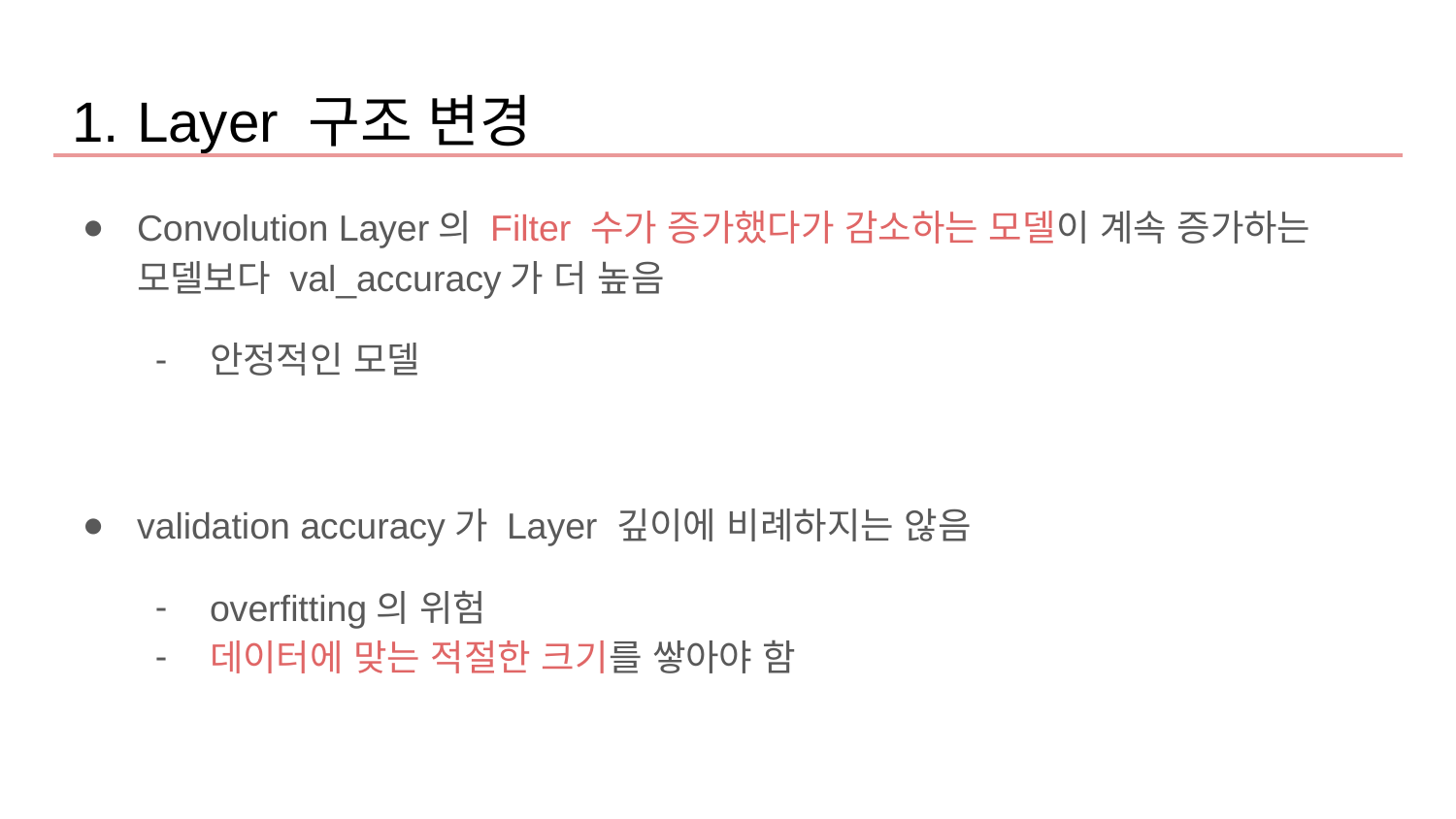

Layer 구조 변경

Convolution Layer의 Filter 수가 증가했다가 감소하는 모델이 계속 증가하는 모델보다 val_accuracy가 더 높음
안정적인 모델

validation accuracy가 Layer 깊이에 비례하지는 않음
overfitting의 위험
데이터에 맞는 적절한 크기를 쌓아야 함